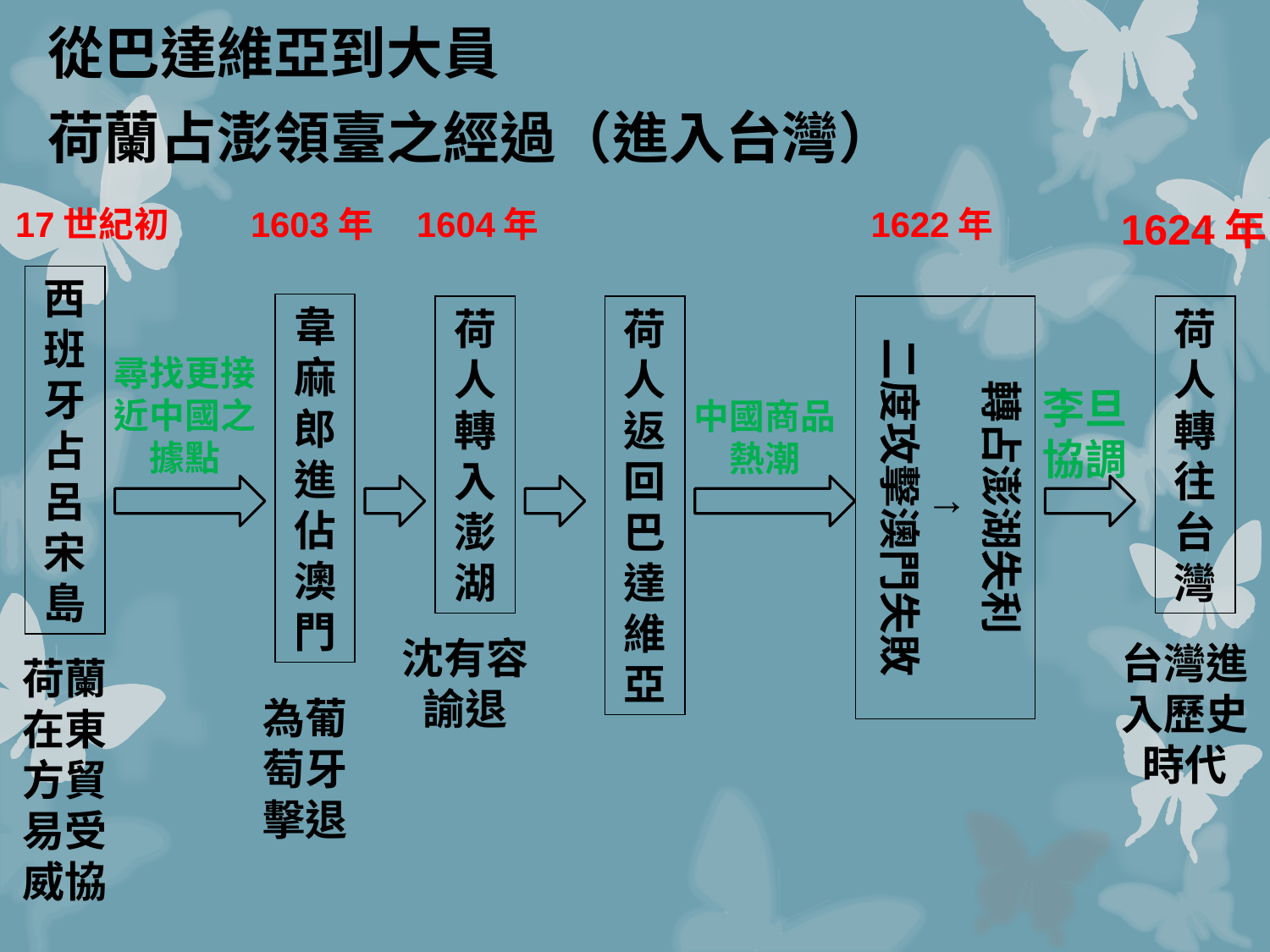

# 從巴達維亞到大員 荷蘭占澎領臺之經過（進入台灣）
17世紀初
1603年
1604年
1622年
1624年
西班牙占呂宋島
韋麻郎進佔澳門
荷人轉入澎湖
荷人返回巴達維亞
轉占澎湖失利
↑
二度攻擊澳門失敗
荷人轉往台灣
尋找更接近中國之據點
李旦
協調
中國商品熱潮

沈有容諭退
台灣進入歷史時代
荷蘭在東方貿易受威協
為葡萄牙擊退